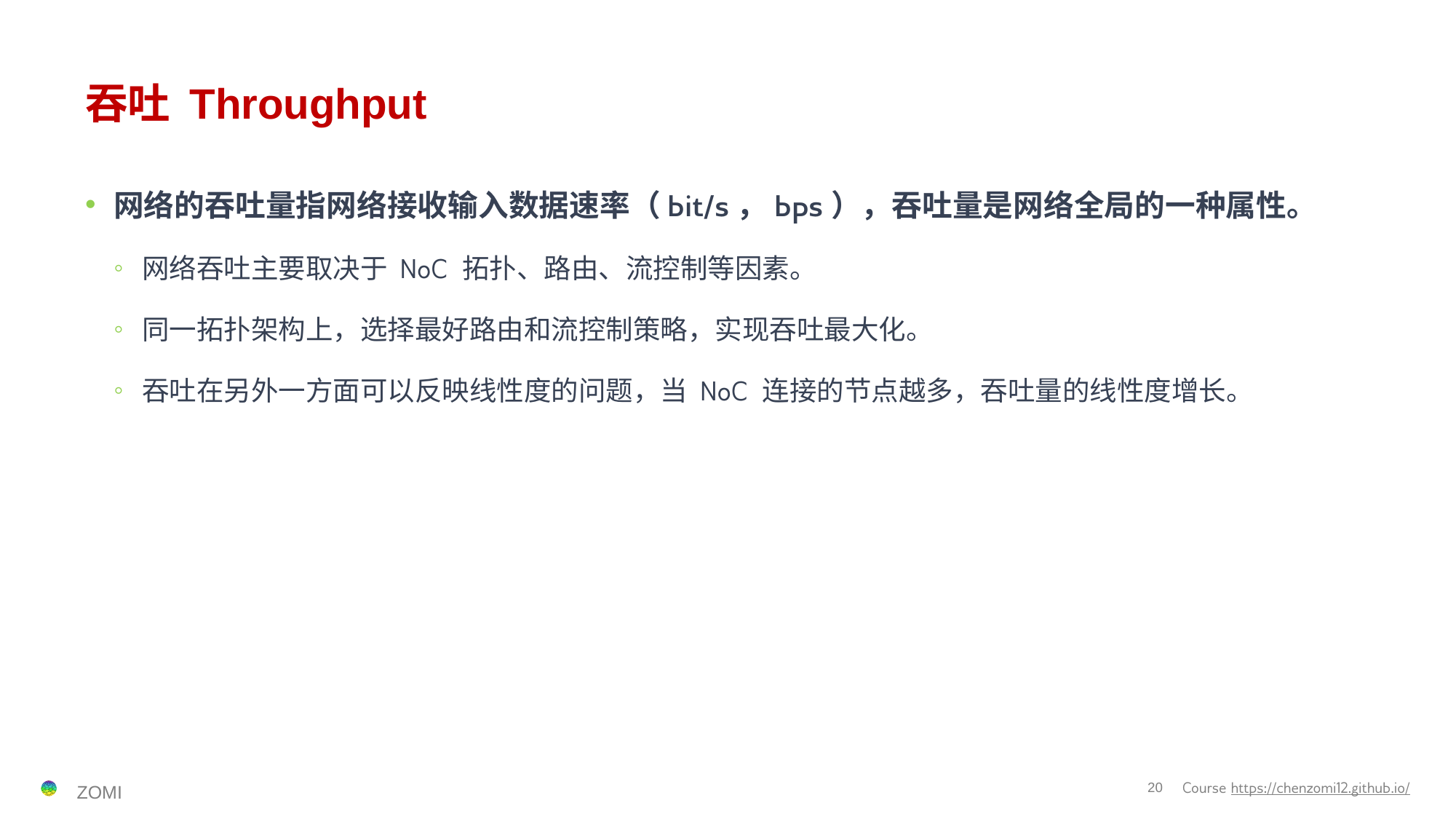

# 吞吐 Throughput
网络的吞吐量指网络接收输入数据速率（bit/s，bps），吞吐量是网络全局的一种属性。
网络吞吐主要取决于 NoC 拓扑、路由、流控制等因素。
同一拓扑架构上，选择最好路由和流控制策略，实现吞吐最大化。
吞吐在另外一方面可以反映线性度的问题，当 NoC 连接的节点越多，吞吐量的线性度增长。